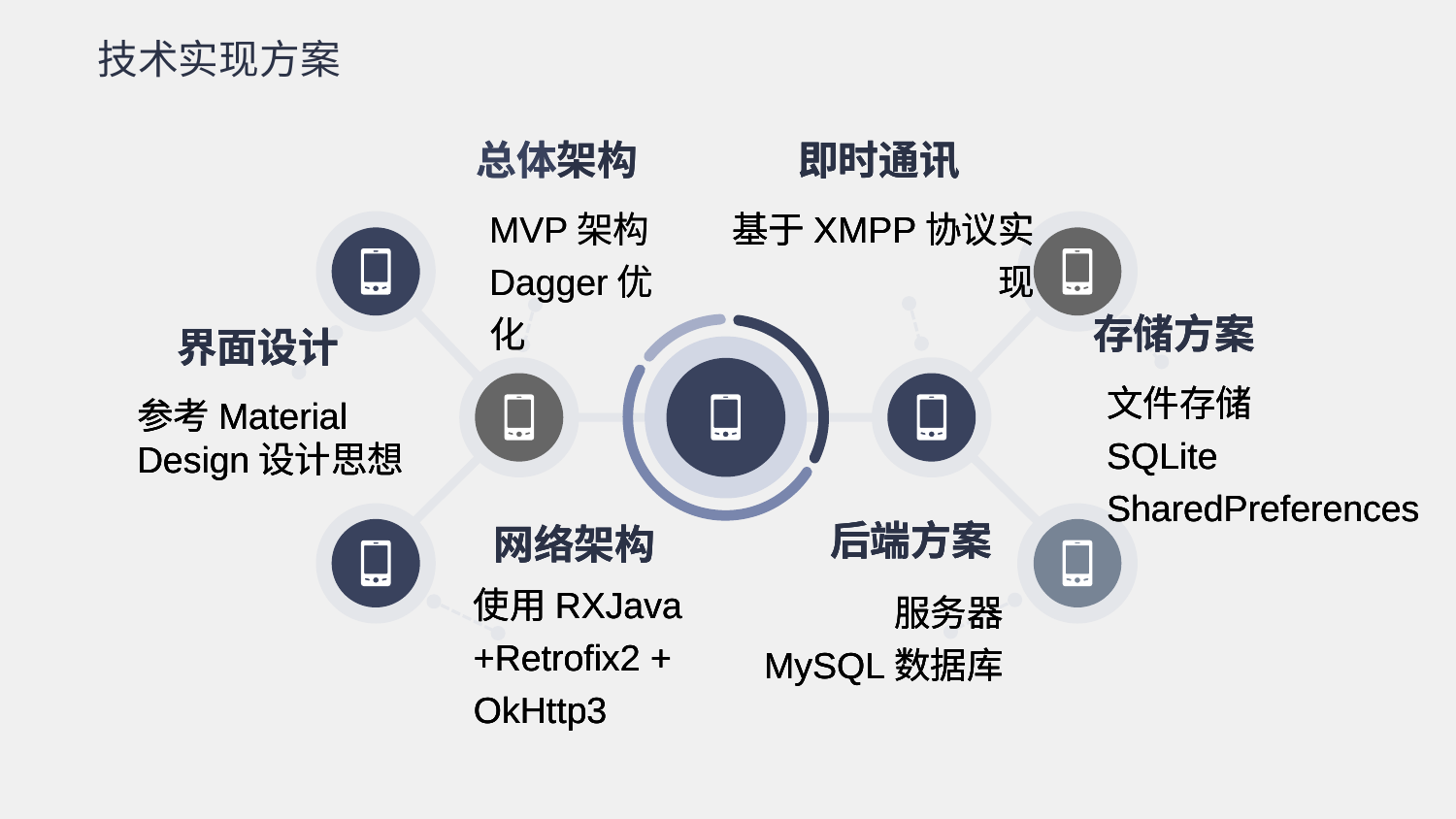

技术实现方案
总体架构
总体架构
即时通讯
基于XMPP协议实现
即时通讯
基于XMPP协议实现
即时通讯
基于XMPP协议实现
MVP架构
Dagger优化
MVP架构
Dagger优化

存储方案
存储方案
存储方案
界面设计

界面设计

界面设计

文件存储
SQLite
SharedPreferences

文件存储
SQLite
SharedPreferences

文件存储
SQLite
SharedPreferences

参考Material Design设计思想
参考Material Design设计思想
参考Material Design设计思想
后端方案
后端方案
后端方案
网络架构

网络架构

网络架构

使用RXJava +Retrofix2 + OkHttp3
使用RXJava +Retrofix2 + OkHttp3
使用RXJava +Retrofix2 + OkHttp3
服务器
MySQL数据库

服务器
MySQL数据库

服务器
MySQL数据库